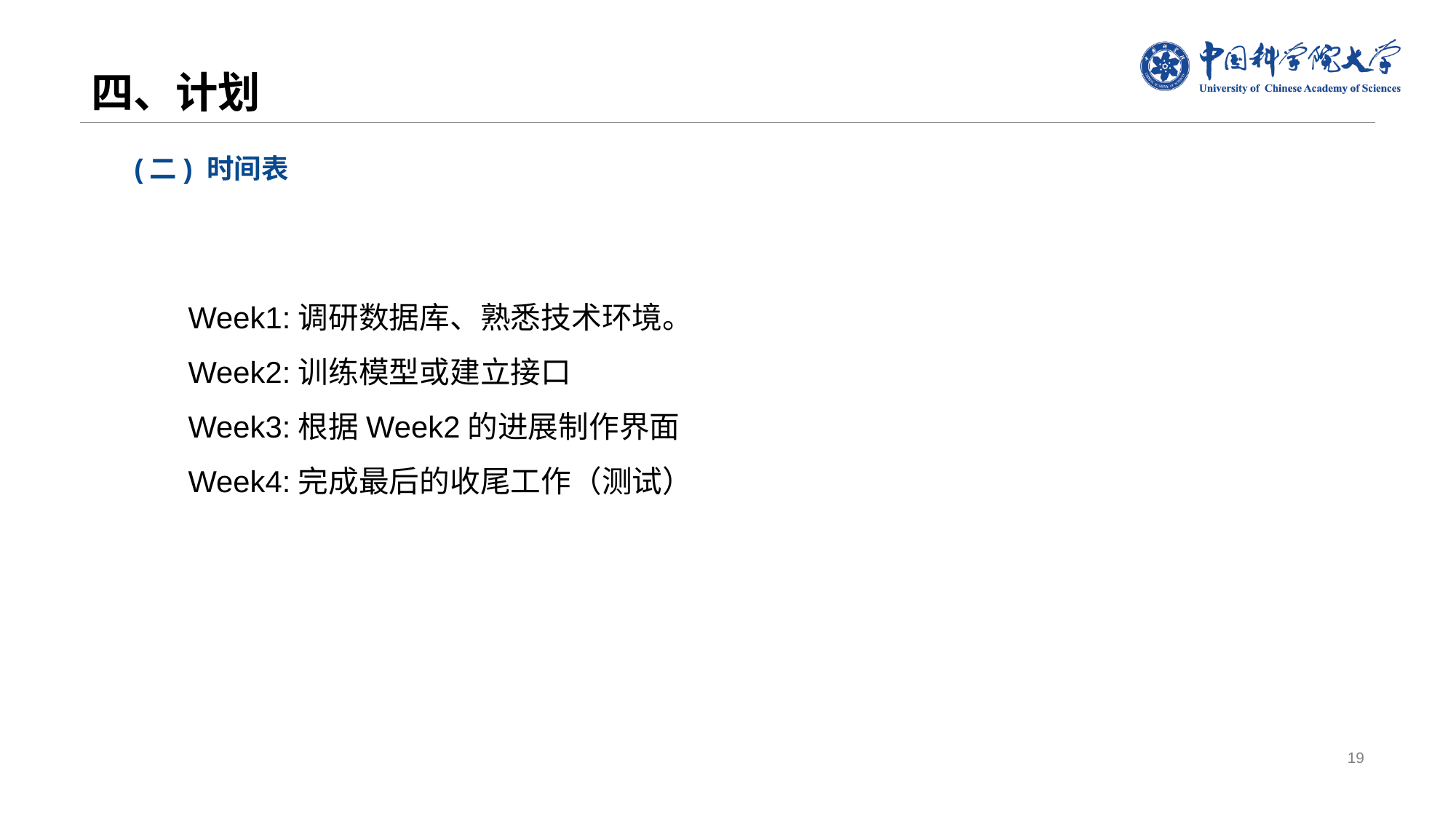

# 四、计划
(二) 时间表
Week1:调研数据库、熟悉技术环境。
Week2:训练模型或建立接口
Week3:根据Week2的进展制作界面
Week4:完成最后的收尾工作（测试）

19